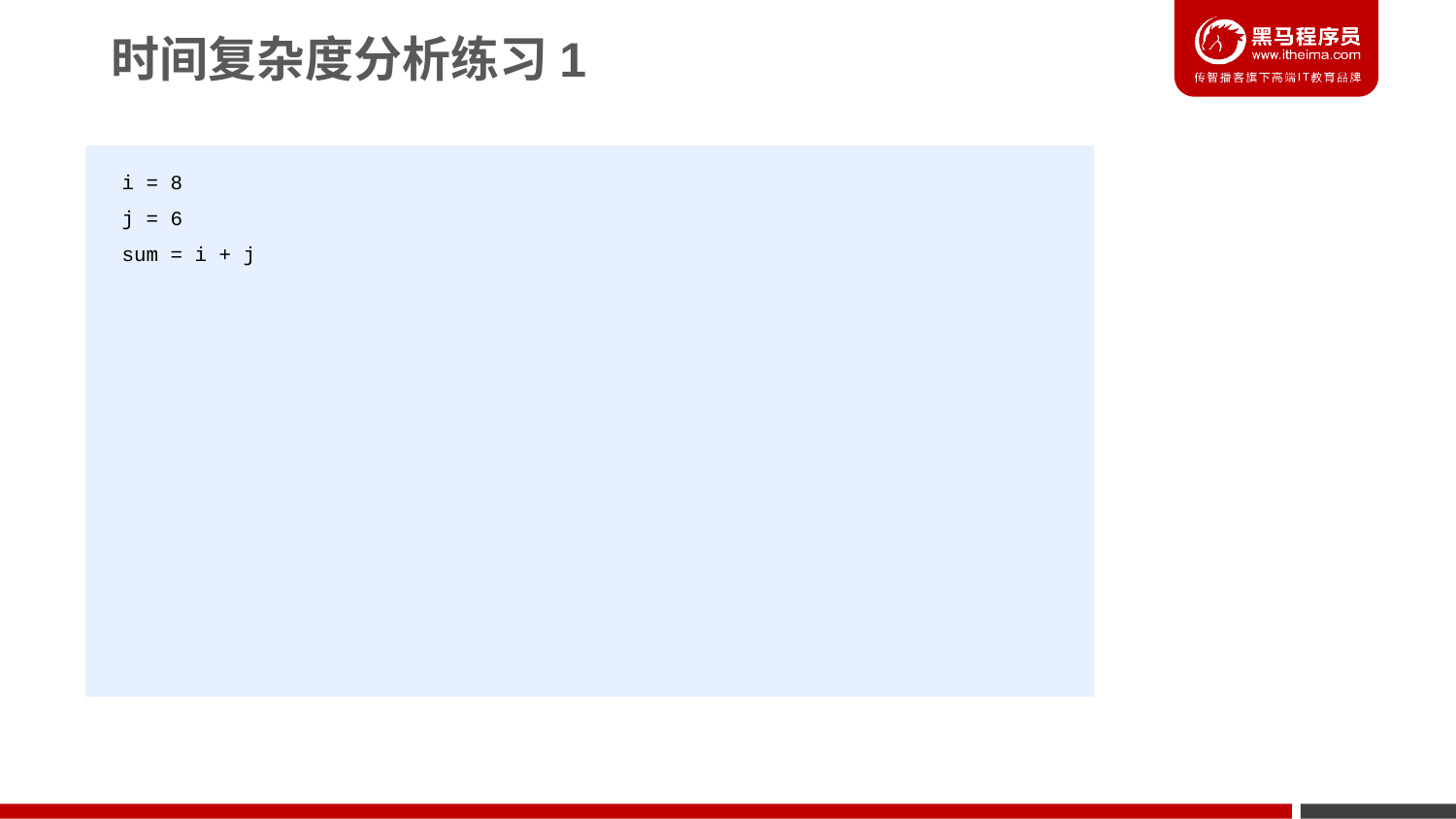

时间复杂度分析练习1

i = 8
j = 6
sum = i + j